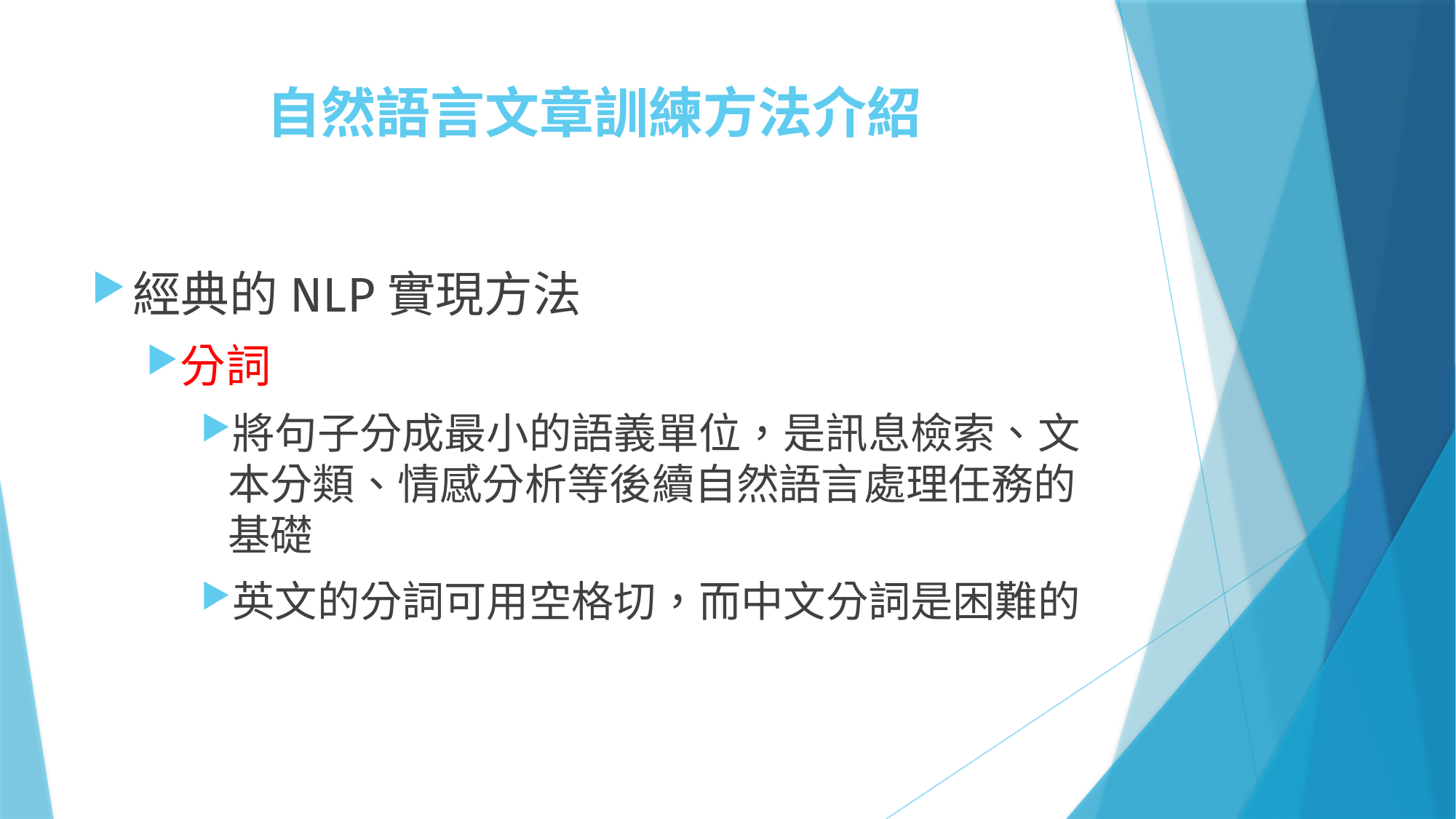

# 自然語言文章訓練方法介紹
經典的NLP實現方法
分詞
將句子分成最小的語義單位，是訊息檢索、文本分類、情感分析等後續自然語言處理任務的基礎
英文的分詞可用空格切，而中文分詞是困難的